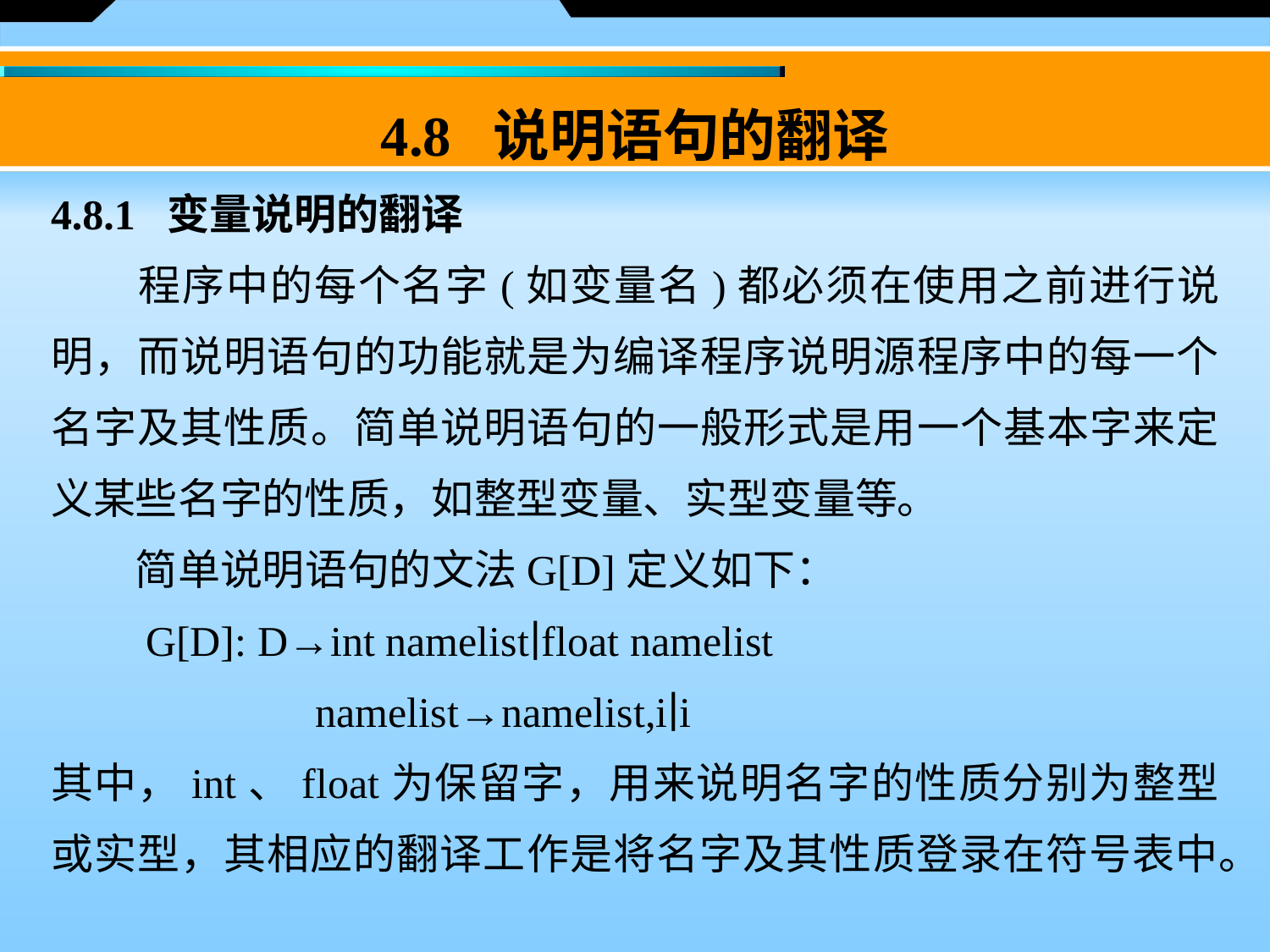

4.8  说明语句的翻译
4.8.1  变量说明的翻译
　　程序中的每个名字(如变量名)都必须在使用之前进行说明，而说明语句的功能就是为编译程序说明源程序中的每一个名字及其性质。简单说明语句的一般形式是用一个基本字来定义某些名字的性质，如整型变量、实型变量等。
　　简单说明语句的文法G[D]定义如下：
　　G[D]: D→int namelist∣float namelist
            	 namelist→namelist,i∣i
其中，int、float为保留字，用来说明名字的性质分别为整型或实型，其相应的翻译工作是将名字及其性质登录在符号表中。